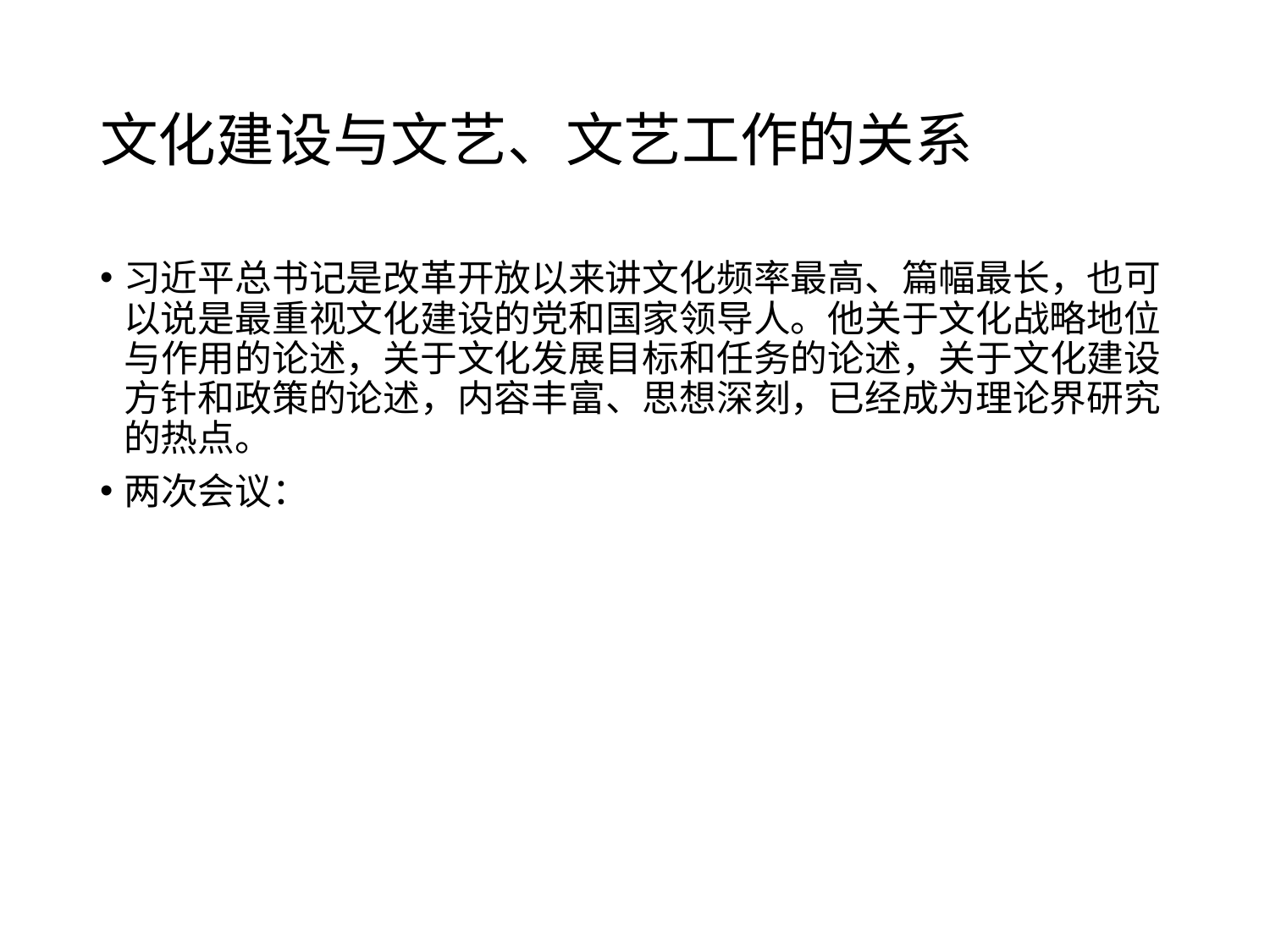

# 文化建设与文艺、文艺工作的关系
习近平总书记是改革开放以来讲文化频率最高、篇幅最长，也可以说是最重视文化建设的党和国家领导人。他关于文化战略地位与作用的论述，关于文化发展目标和任务的论述，关于文化建设方针和政策的论述，内容丰富、思想深刻，已经成为理论界研究的热点。
两次会议：